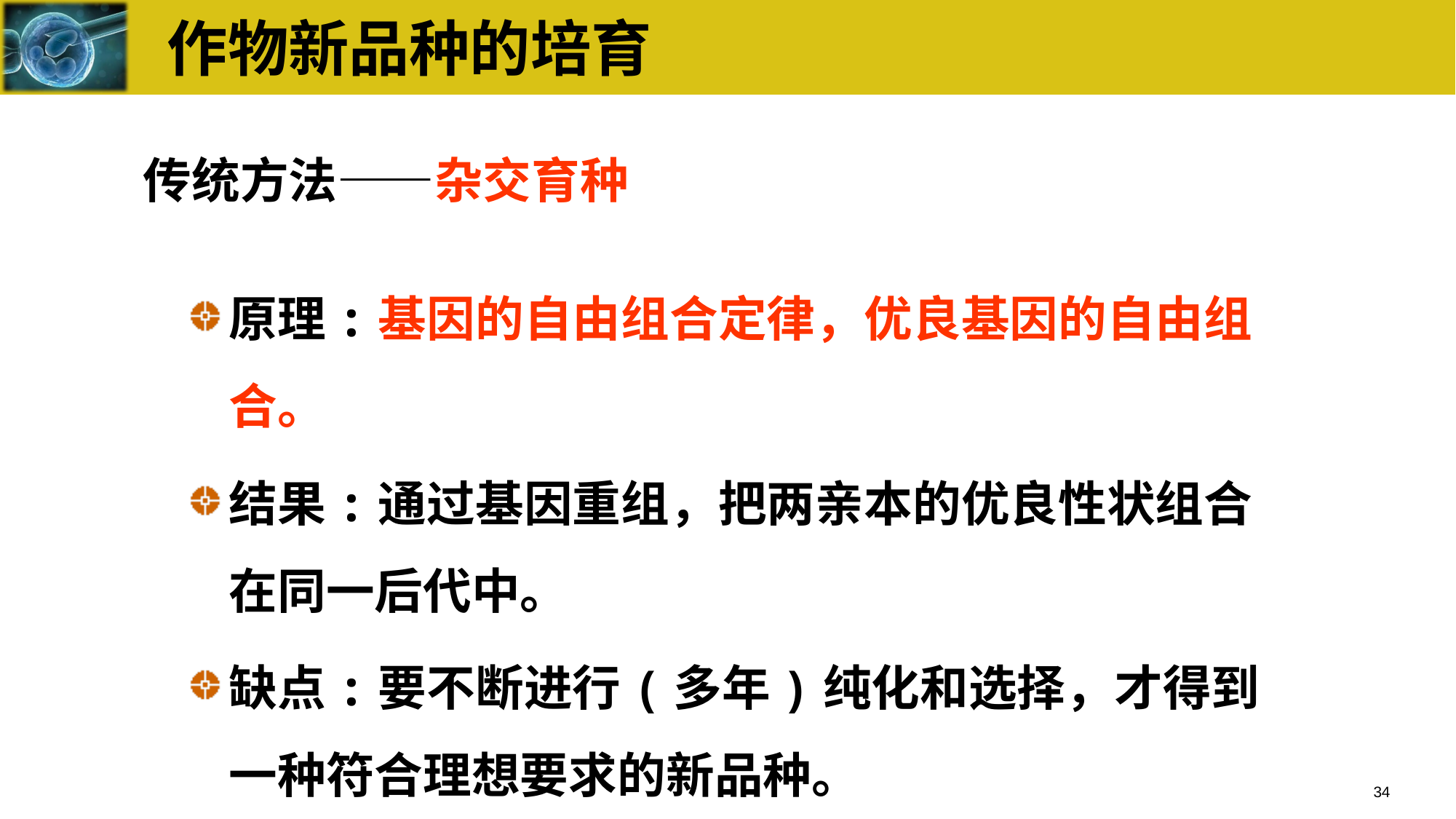

# 作物新品种的培育
传统方法——杂交育种
原理:基因的自由组合定律，优良基因的自由组合。
结果:通过基因重组，把两亲本的优良性状组合在同一后代中。
缺点:要不断进行(多年)纯化和选择，才得到一种符合理想要求的新品种。
34